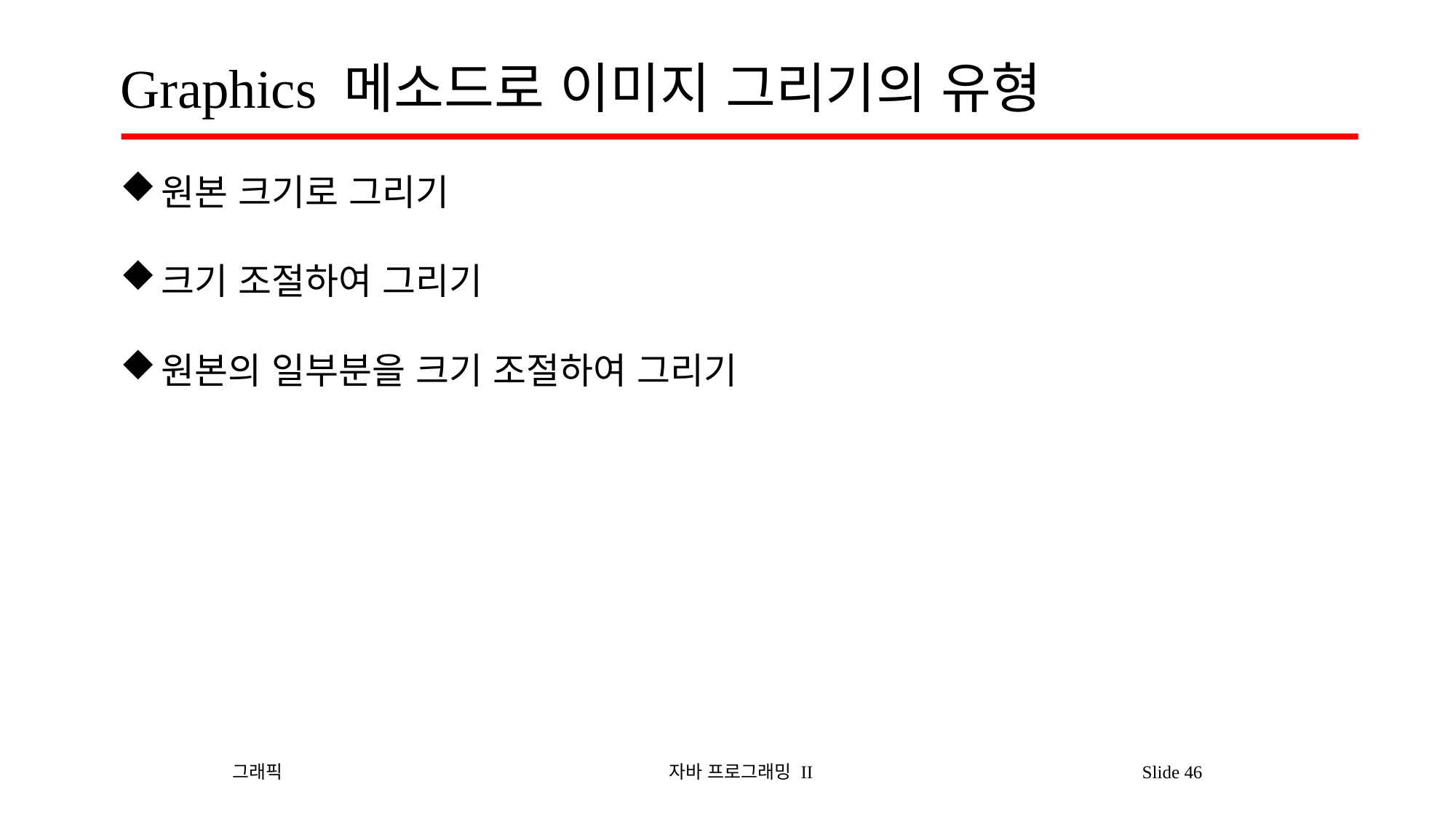

# Graphics 메소드로 이미지 그리기의 유형
원본 크기로 그리기
크기 조절하여 그리기
원본의 일부분을 크기 조절하여 그리기